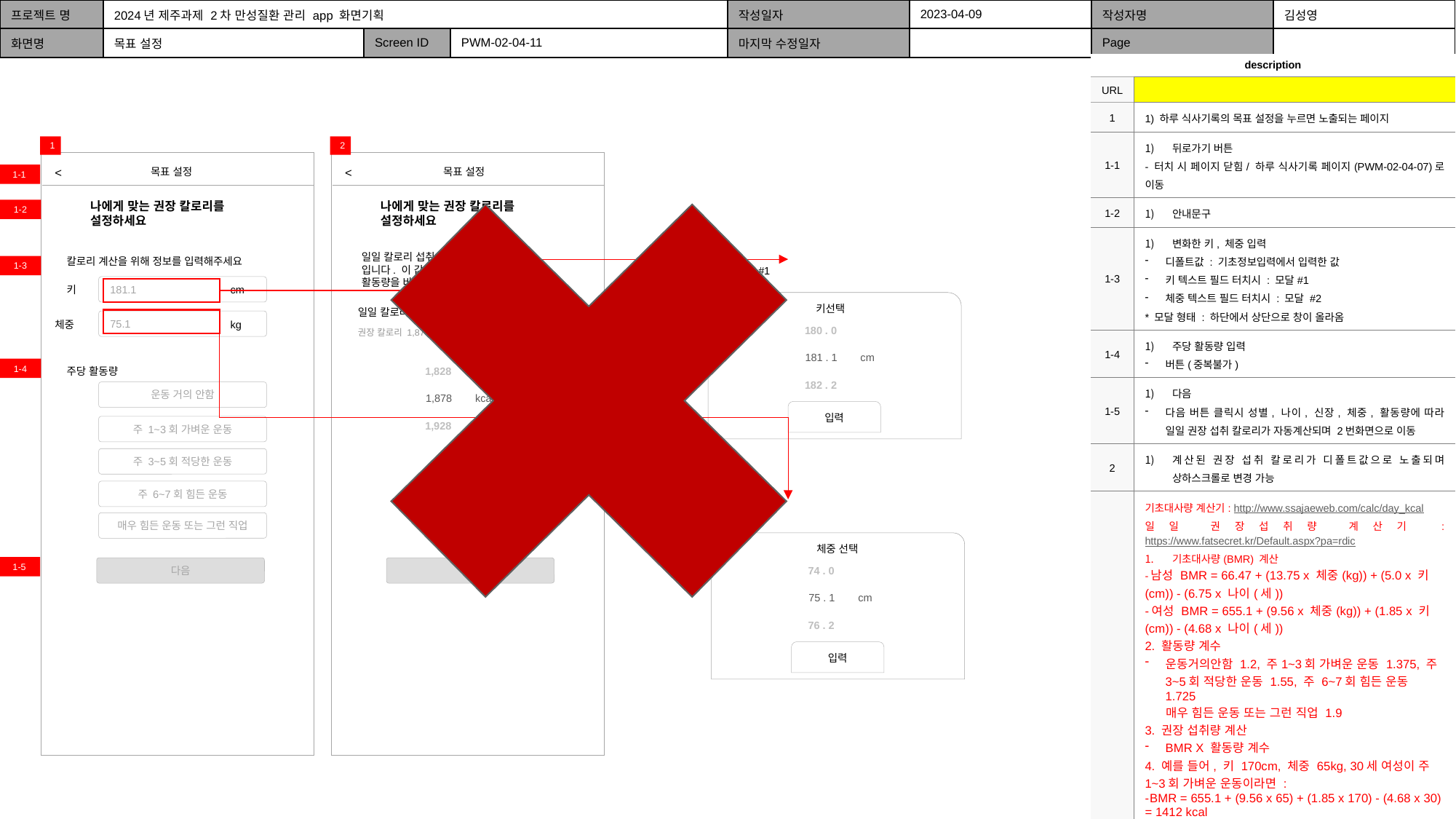

| 프로젝트 명 | 2024년 제주과제 2차 만성질환 관리 app 화면기획 |  |  | 작성일자 | 2023-04-09 | 작성자명 | 김성영 |
| --- | --- | --- | --- | --- | --- | --- | --- |
| 화면명 | 목표 설정 | Screen ID | PWM-02-04-11 | 마지막 수정일자 |  | Page |  |
| description |  |
| --- | --- |
| URL |  |
| 1 | 1) 하루 식사기록의 목표 설정을 누르면 노출되는 페이지 |
| 1-1 | 뒤로가기 버튼 - 터치 시 페이지 닫힘/ 하루 식사기록 페이지(PWM-02-04-07)로 이동 |
| 1-2 | 안내문구 |
| 1-3 | 변화한 키, 체중 입력 디폴트값 : 기초정보입력에서 입력한 값 키 텍스트 필드 터치시 : 모달#1 체중 텍스트 필드 터치시 : 모달 #2 \* 모달 형태 : 하단에서 상단으로 창이 올라옴 |
| 1-4 | 주당 활동량 입력 버튼(중복불가) |
| 1-5 | 다음 다음 버튼 클릭시 성별, 나이, 신장, 체중, 활동량에 따라 일일 권장 섭취 칼로리가 자동계산되며 2번화면으로 이동 |
| 2 | 계산된 권장 섭취 칼로리가 디폴트값으로 노출되며 상하스크롤로 변경 가능 |
|  | 기초대사량 계산기: http://www.ssajaeweb.com/calc/day\_kcal 일일 권장섭취량 계산기 : https://www.fatsecret.kr/Default.aspx?pa=rdic 기초대사량(BMR) 계산 -남성 BMR = 66.47 + (13.75 x 체중(kg)) + (5.0 x 키(cm)) - (6.75 x 나이(세)) -여성 BMR = 655.1 + (9.56 x 체중(kg)) + (1.85 x 키(cm)) - (4.68 x 나이(세)) 2. 활동량 계수 운동거의안함 1.2, 주1~3회 가벼운 운동 1.375, 주3~5회 적당한 운동 1.55, 주 6~7회 힘든 운동 1.725 매우 힘든 운동 또는 그런 직업 1.9 3. 권장 섭취량 계산 BMR X 활동량 계수 4. 예를 들어, 키 170cm, 체중 65kg, 30세 여성이 주1~3회 가벼운 운동이라면 : -- BMR = 655.1 + (9.56 x 65) + (1.85 x 170) - (4.68 x 30) = 1412 kcal -활동량 계수 1.375 -권장 섭취량 = 1412 x 1.375 = 1941 kcal |
|  |  |

1
2

<
<
목표 설정
목표 설정
1-1
나에게 맞는 권장 칼로리를
설정하세요
나에게 맞는 권장 칼로리를
설정하세요
1-2
일일 칼로리 섭취 권장량은 1,878kcal 입니다. 이 값은 내 성별, 연령, 키 ,체중, 활동량을 바탕으로 계산됩니다.
칼로리 계산을 위해 정보를 입력해주세요
1-3
> 모달 #1
181.1
키
cm

키선택
일일 칼로리(kcal)

75.1
체중
kg
             180 . 0
권장 칼로리 1,878 kcal
             181 . 1        cm
             1,828
1-4
주당 활동량
             182 . 2
운동 거의 안함
             1,878        kcal
입력
             1,928
주 1~3회 가벼운 운동
주 3~5회 적당한 운동
주 6~7회 힘든 운동
> 모달 #2
매우 힘든 운동 또는 그런 직업

체중 선택
             74 . 0
1-5
다음
저장
             75 . 1        cm
             76 . 2
입력